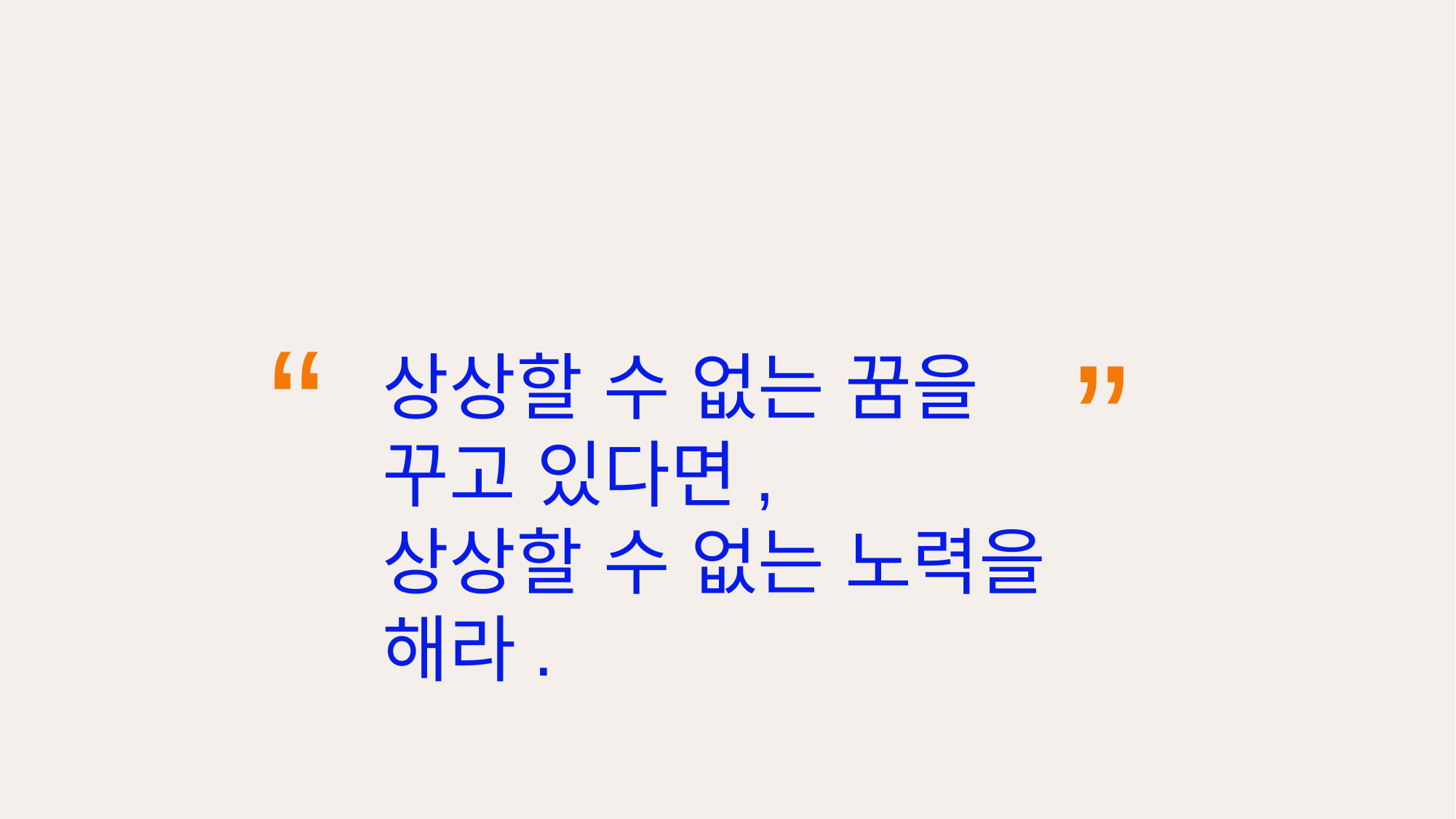

“
”
상상할 수 없는 꿈을 꾸고 있다면, 
상상할 수 없는 노력을 해라.